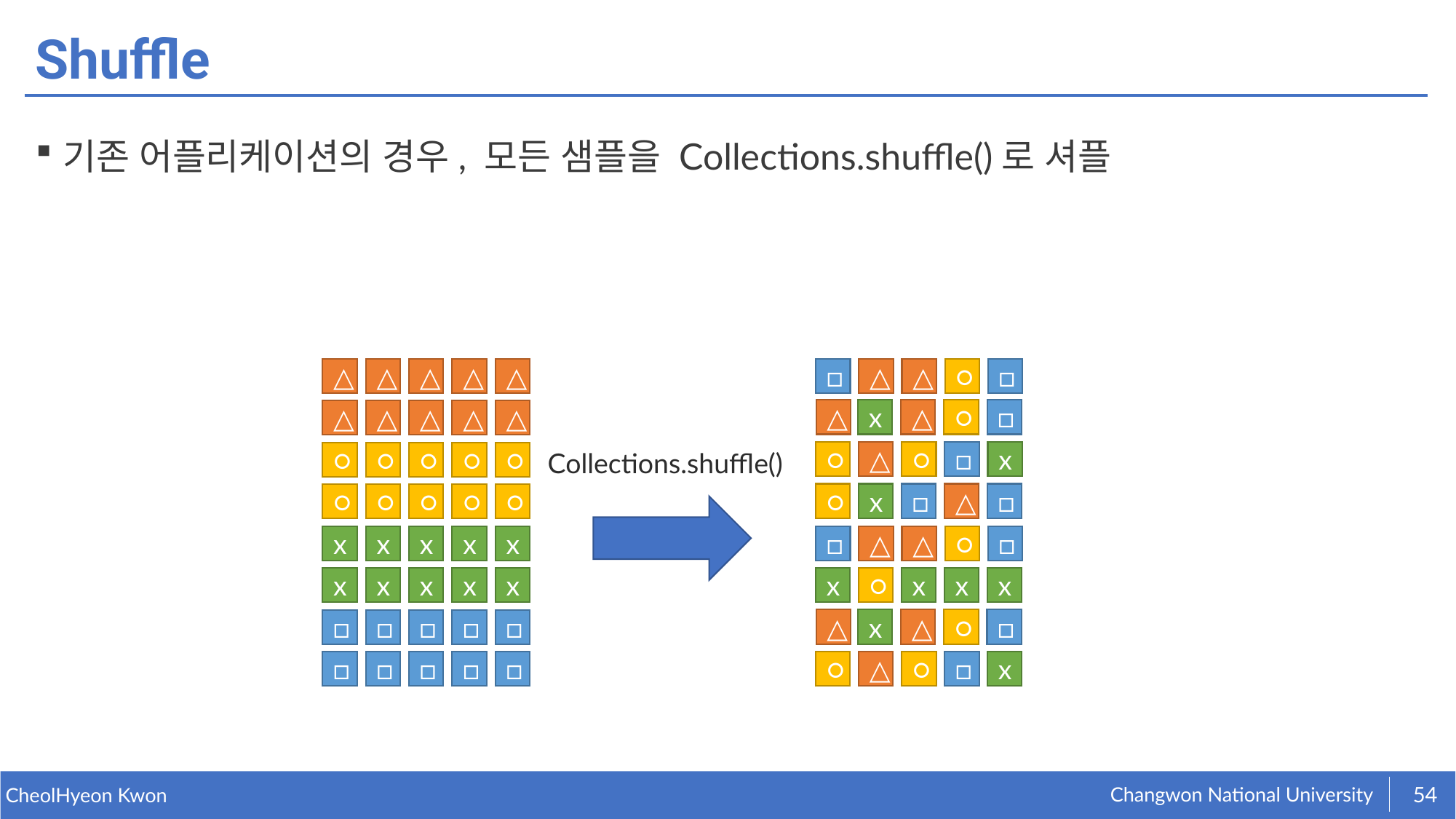

# Shuffle
기존 어플리케이션의 경우, 모든 샘플을 Collections.shuffle()로 셔플
△
△
△
△
△
□
△
△
○
□
△
x
△
○
□
△
△
△
△
△
Collections.shuffle()
○
△
○
□
x
○
○
○
○
○
○
x
□
△
□
○
○
○
○
○

x
x
x
x
x
□
△
△
○
□
x
x
x
x
x
x
○
x
x
x
△
x
△
○
□
□
□
□
□
□
□
□
□
□
□
○
△
○
□
x
54